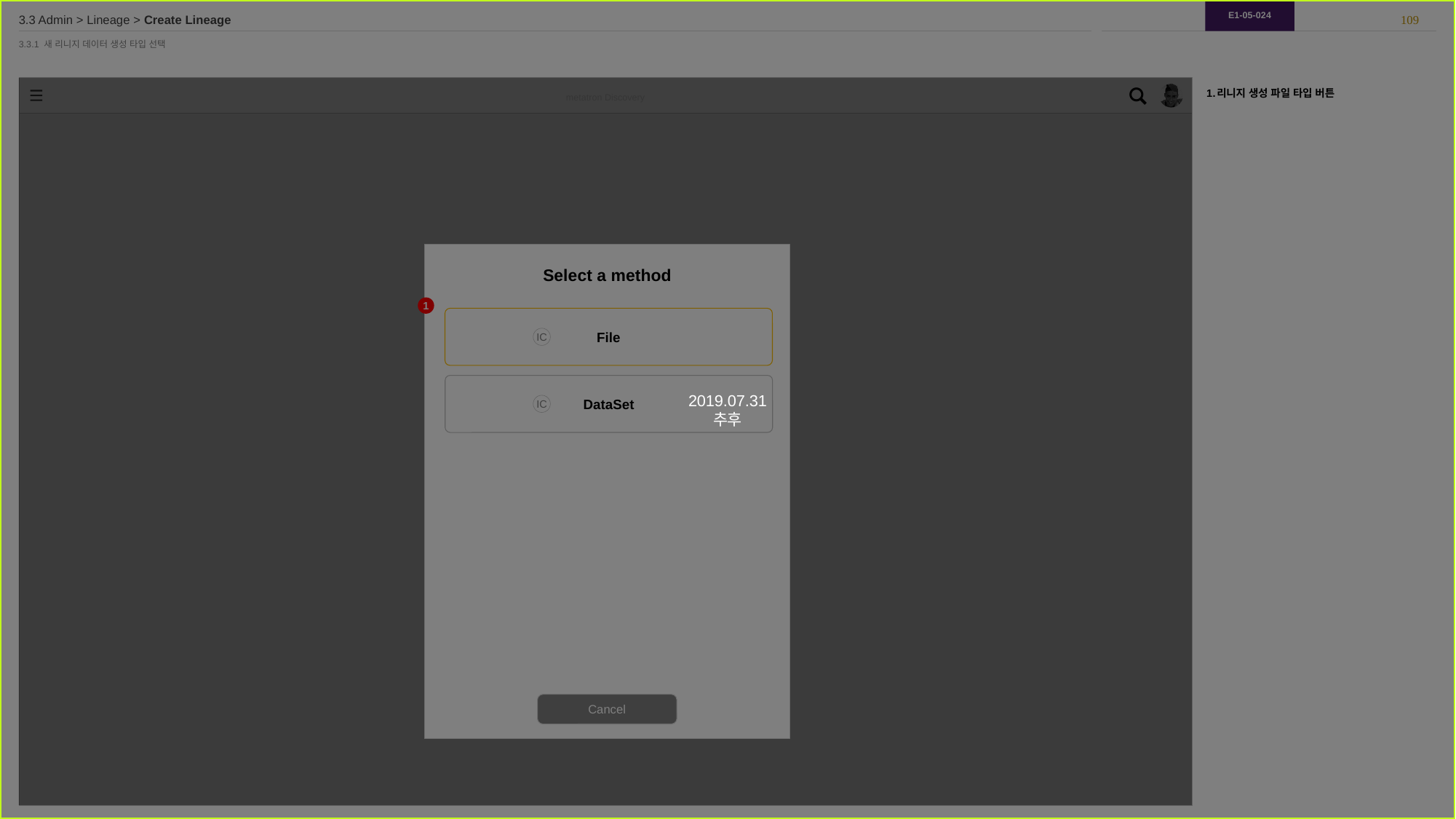

2019.07.31
추후
E1-05-024
109
3.3 Admin > Lineage > Create Lineage
3.3.1 새 리니지 데이터 생성 타입 선택
리니지 생성 파일 타입 버튼
Select a method
1
File
IC
DataSet
IC
Cancel